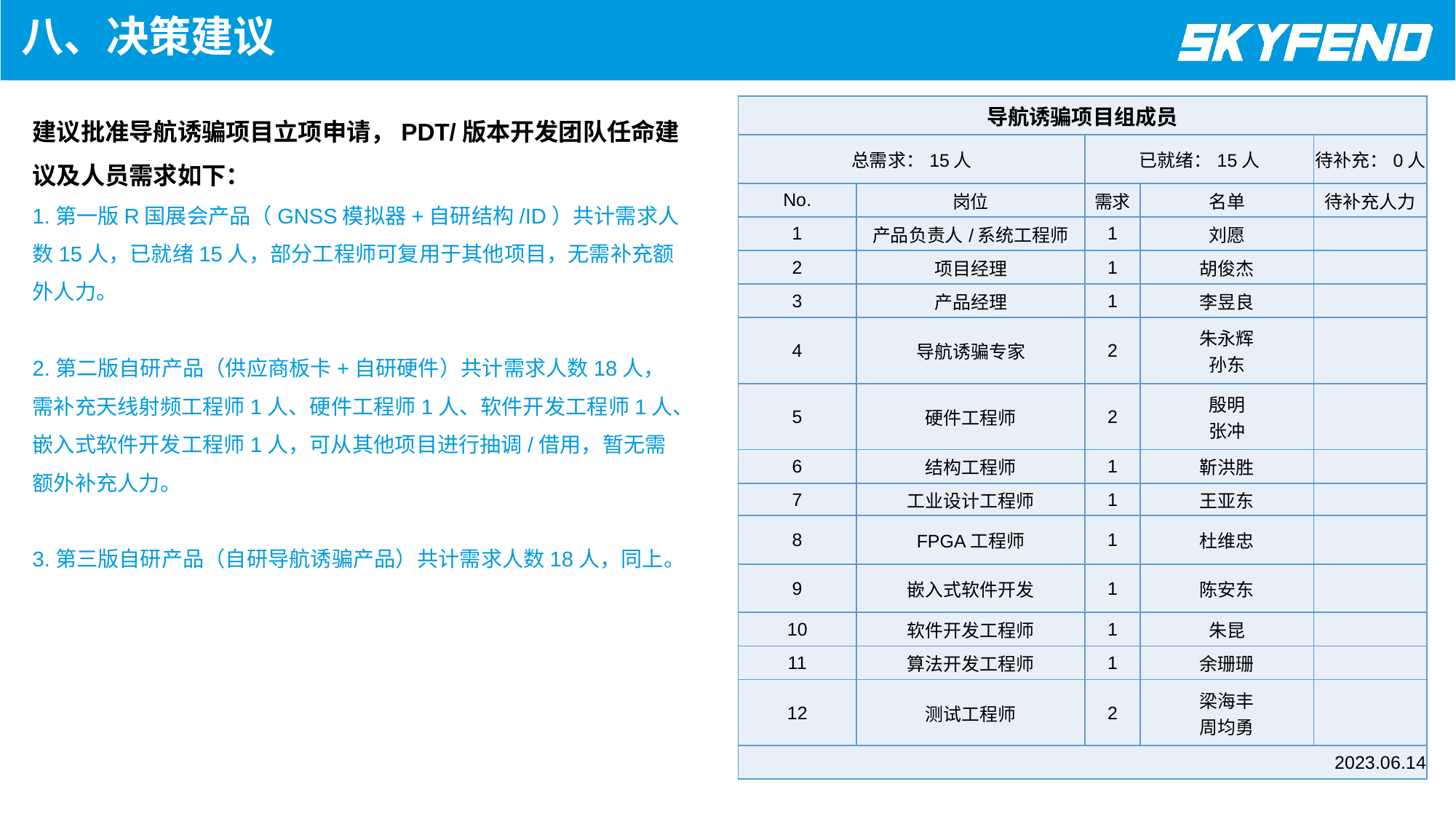

八、决策建议
| 导航诱骗项目组成员 |  |  |  |  |
| --- | --- | --- | --- | --- |
| 总需求：15人 |  | 已就绪：15人 |  | 待补充：0人 |
| No. | 岗位 | 需求 | 名单 | 待补充人力 |
| 1 | 产品负责人/系统工程师 | 1 | 刘愿 |  |
| 2 | 项目经理 | 1 | 胡俊杰 |  |
| 3 | 产品经理 | 1 | 李昱良 |  |
| 4 | 导航诱骗专家 | 2 | 朱永辉 孙东 |  |
| 5 | 硬件工程师 | 2 | 殷明 张冲 |  |
| 6 | 结构工程师 | 1 | 靳洪胜 |  |
| 7 | 工业设计工程师 | 1 | 王亚东 |  |
| 8 | FPGA工程师 | 1 | 杜维忠 |  |
| 9 | 嵌入式软件开发 | 1 | 陈安东 |  |
| 10 | 软件开发工程师 | 1 | 朱昆 |  |
| 11 | 算法开发工程师 | 1 | 余珊珊 |  |
| 12 | 测试工程师 | 2 | 梁海丰 周均勇 |  |
| 2023.06.14 |  |  |  |  |
建议批准导航诱骗项目立项申请，PDT/版本开发团队任命建议及人员需求如下：
1.第一版R国展会产品（GNSS模拟器+自研结构/ID）共计需求人数15人，已就绪15人，部分工程师可复用于其他项目，无需补充额外人力。

2.第二版自研产品（供应商板卡+自研硬件）共计需求人数18人，需补充天线射频工程师1人、硬件工程师1人、软件开发工程师1人、嵌入式软件开发工程师1人，可从其他项目进行抽调/借用，暂无需额外补充人力。

3.第三版自研产品（自研导航诱骗产品）共计需求人数18人，同上。